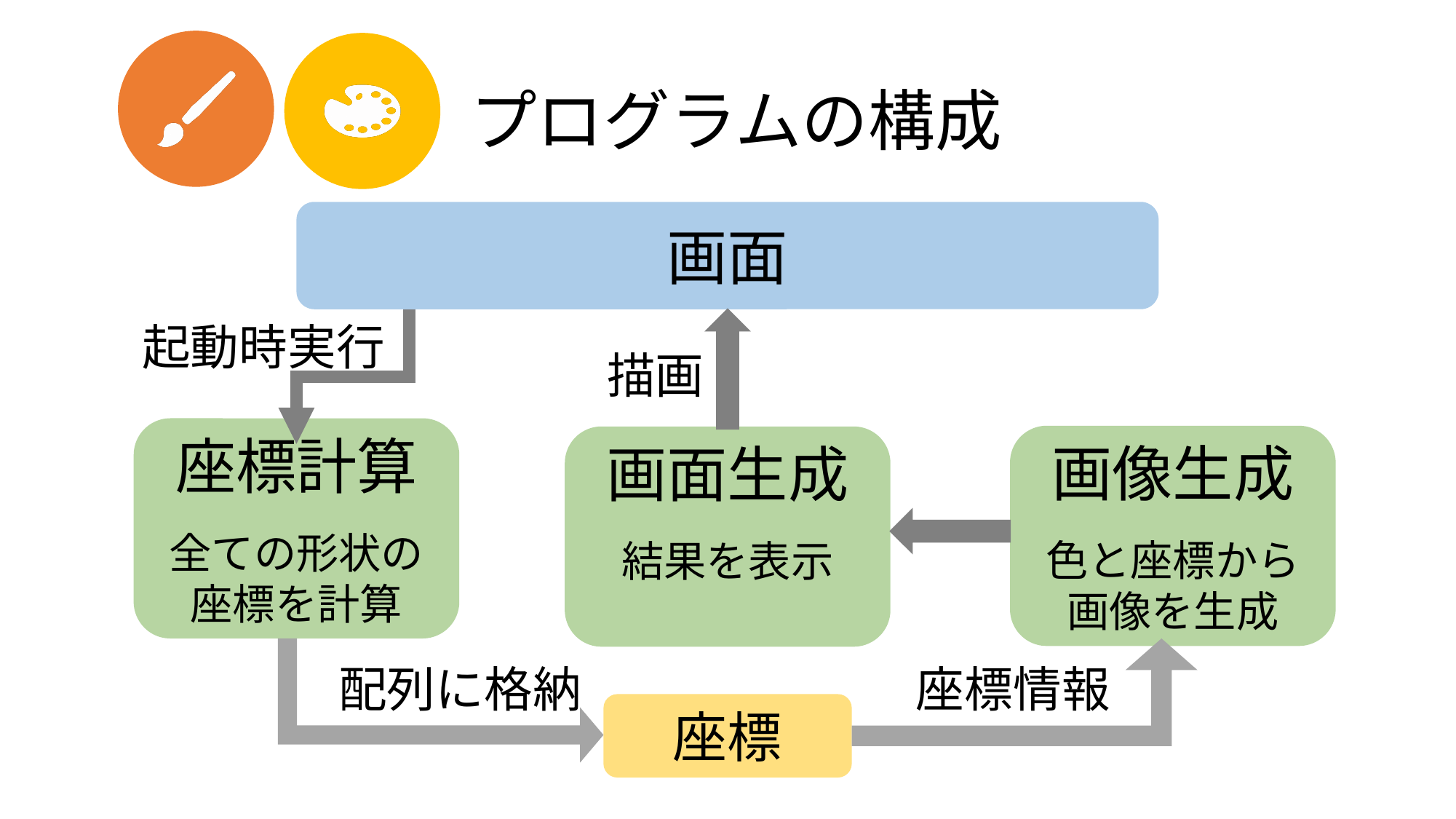

# プログラムの構成

画面
起動時実行
描画

座標計算

全ての形状の
座標を計算
画像生成

色と座標から
画像を生成
画面生成

結果を表示

座標情報
配列に格納
座標